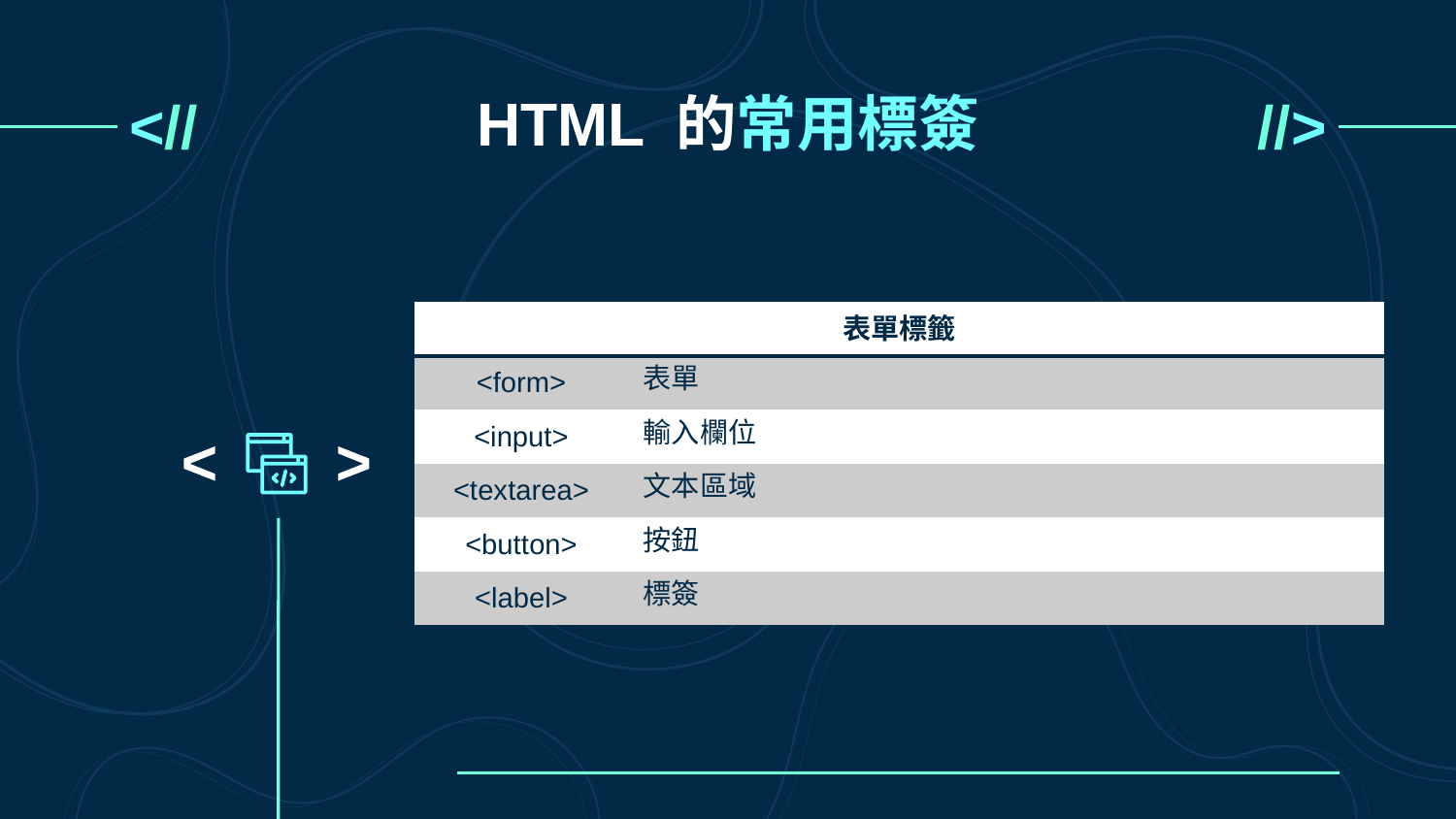

# HTML 的常用標簽
<//
//>
| 表單標籤 |  |
| --- | --- |
| <form> | 表單 |
| <input> | 輸入欄位 |
| <textarea> | 文本區域 |
| <button> | 按鈕 |
| <label> | 標簽 |

<
<